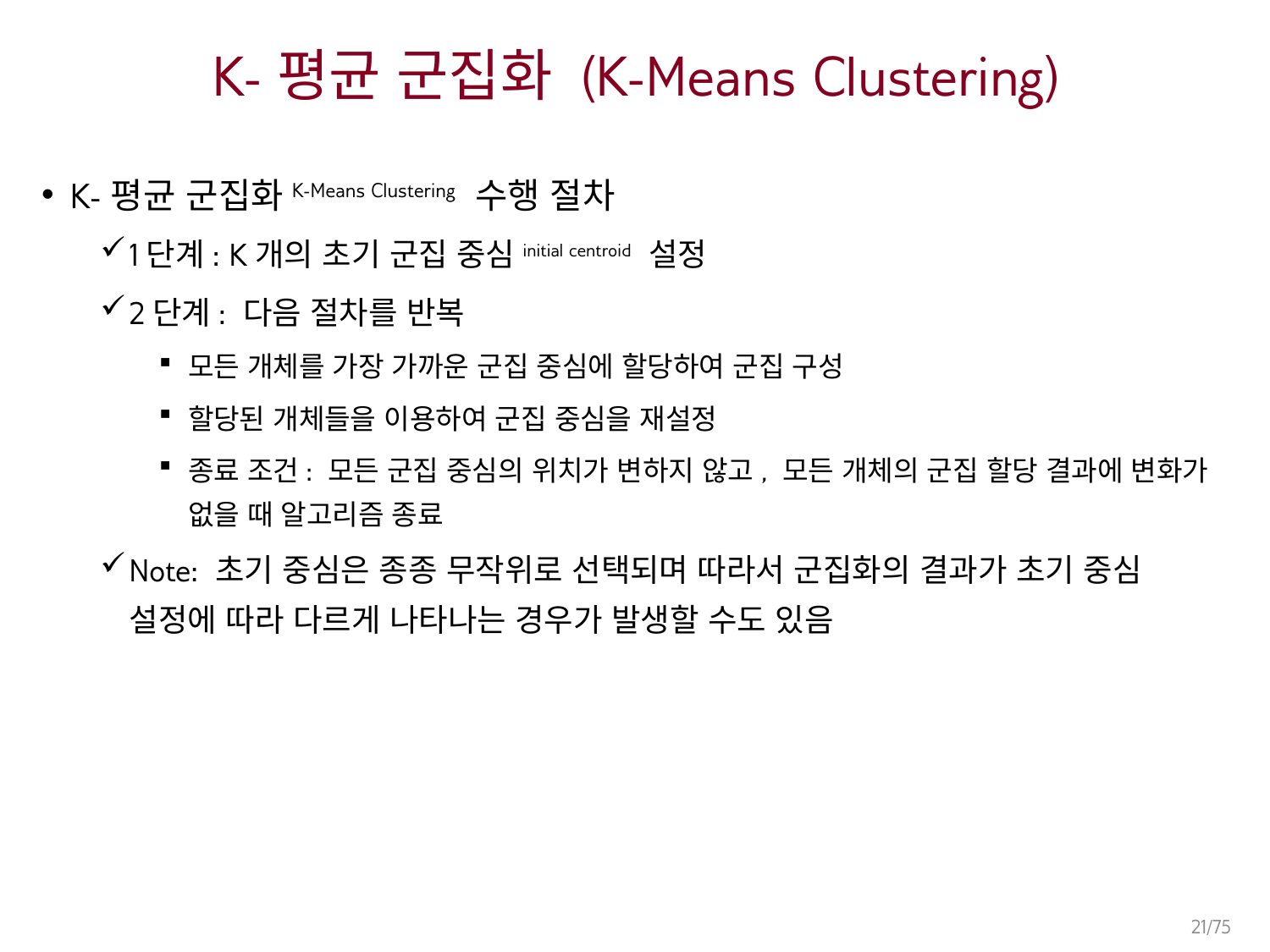

# K-평균 군집화 (K-Means Clustering)
K-평균 군집화K-Means Clustering 수행 절차
1단계: K개의 초기 군집 중심initial centroid 설정
2단계: 다음 절차를 반복
모든 개체를 가장 가까운 군집 중심에 할당하여 군집 구성
할당된 개체들을 이용하여 군집 중심을 재설정
종료 조건: 모든 군집 중심의 위치가 변하지 않고, 모든 개체의 군집 할당 결과에 변화가 없을 때 알고리즘 종료
Note: 초기 중심은 종종 무작위로 선택되며 따라서 군집화의 결과가 초기 중심 설정에 따라 다르게 나타나는 경우가 발생할 수도 있음

21/75